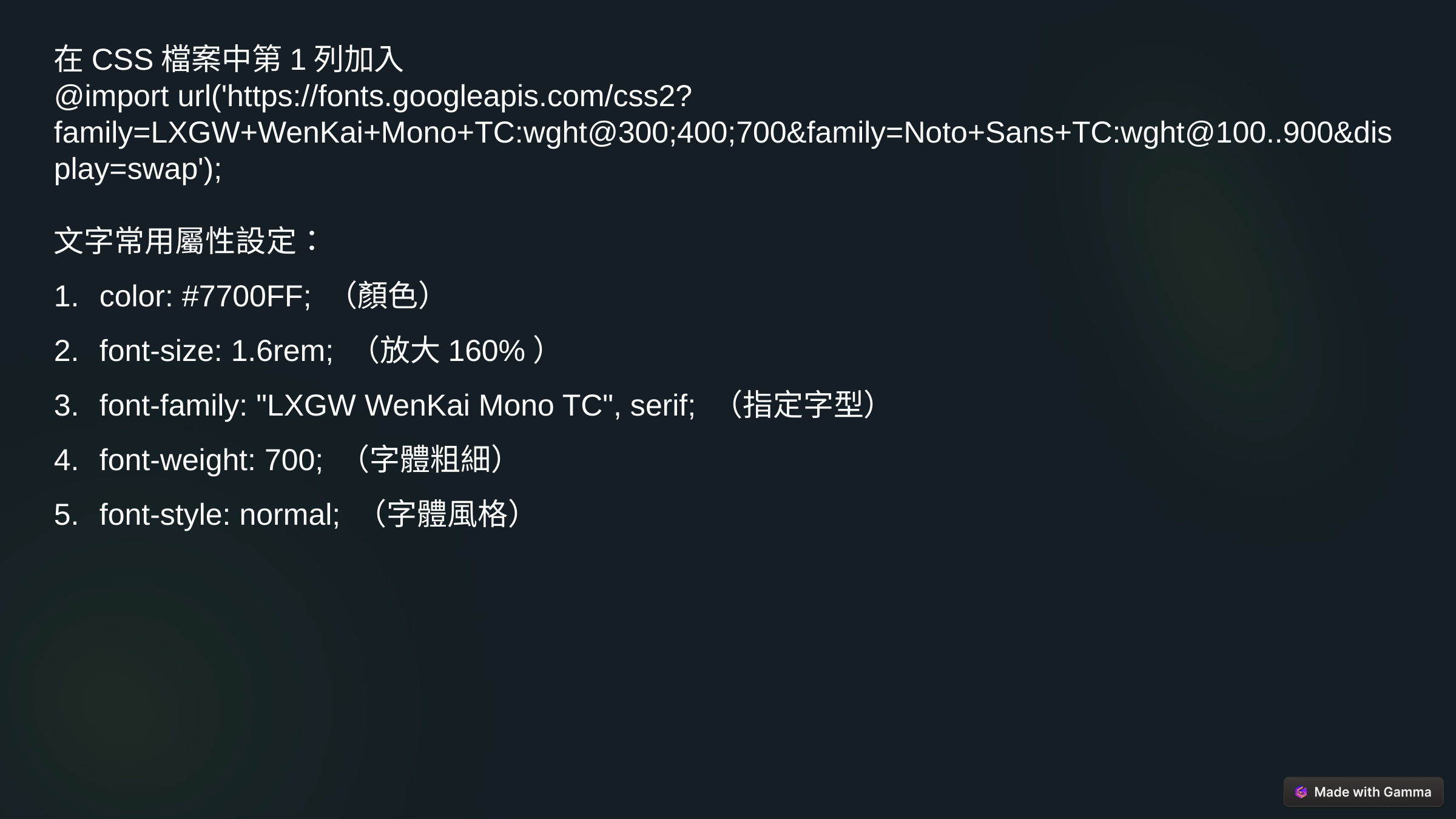

在CSS檔案中第1列加入
@import url('https://fonts.googleapis.com/css2?family=LXGW+WenKai+Mono+TC:wght@300;400;700&family=Noto+Sans+TC:wght@100..900&display=swap');

文字常用屬性設定：
color: #7700FF; （顏色）
font-size: 1.6rem; （放大160%）
font-family: "LXGW WenKai Mono TC", serif; （指定字型）
font-weight: 700; （字體粗細）
font-style: normal; （字體風格）